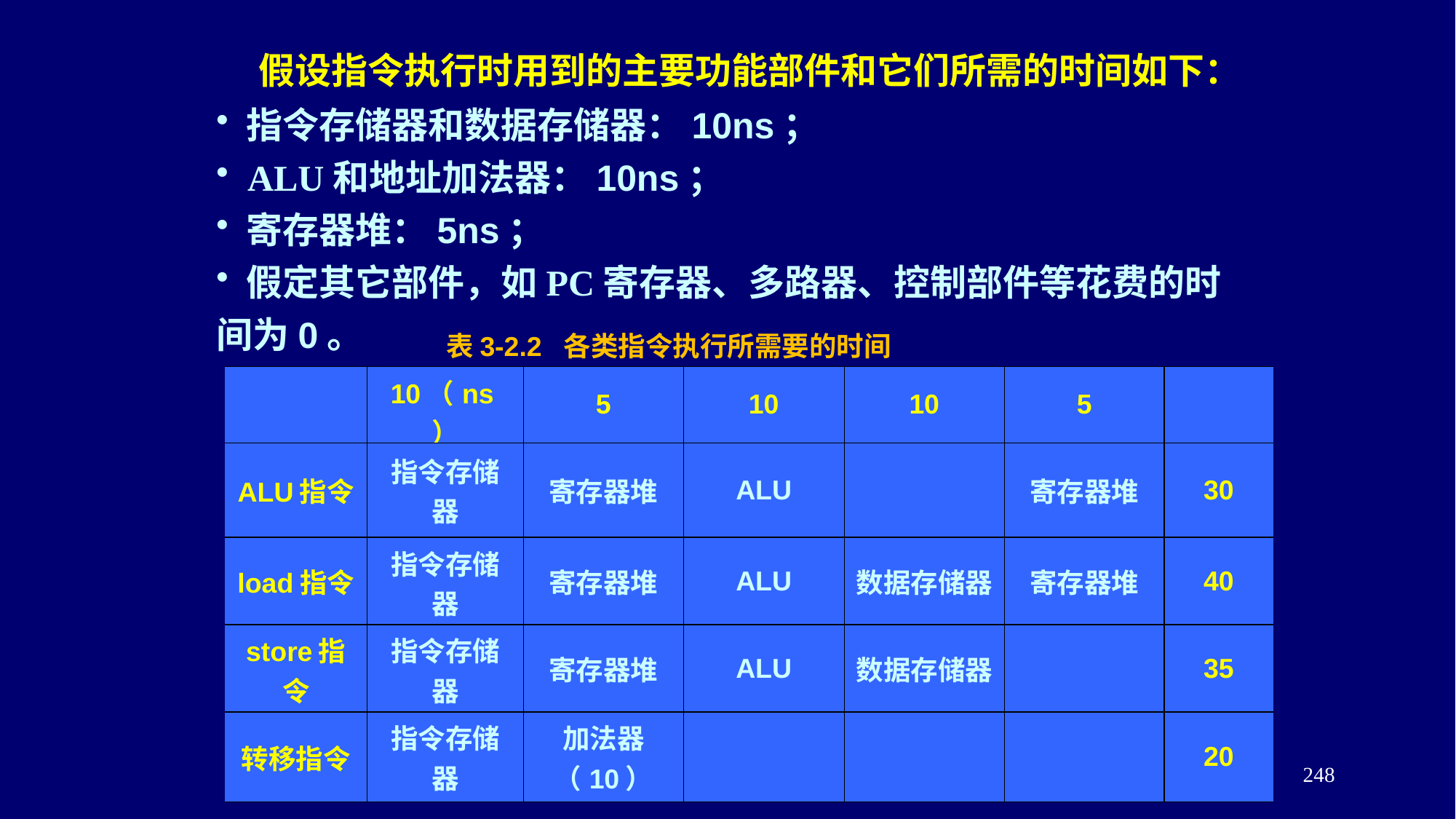

假设指令执行时用到的主要功能部件和它们所需的时间如下：
 指令存储器和数据存储器：10ns；
  ALU和地址加法器：10ns；
 寄存器堆：5ns；
 假定其它部件，如PC寄存器、多路器、控制部件等花费的时间为0。
表3-2.2  各类指令执行所需要的时间
|  | 10（ns） | 5 | 10 | 10 | 5 |  |
| --- | --- | --- | --- | --- | --- | --- |
| ALU指令 | 指令存储器 | 寄存器堆 | ALU |  | 寄存器堆 | 30 |
| load指令 | 指令存储器 | 寄存器堆 | ALU | 数据存储器 | 寄存器堆 | 40 |
| store指令 | 指令存储器 | 寄存器堆 | ALU | 数据存储器 |  | 35 |
| 转移指令 | 指令存储器 | 加法器（10） |  |  |  | 20 |
248